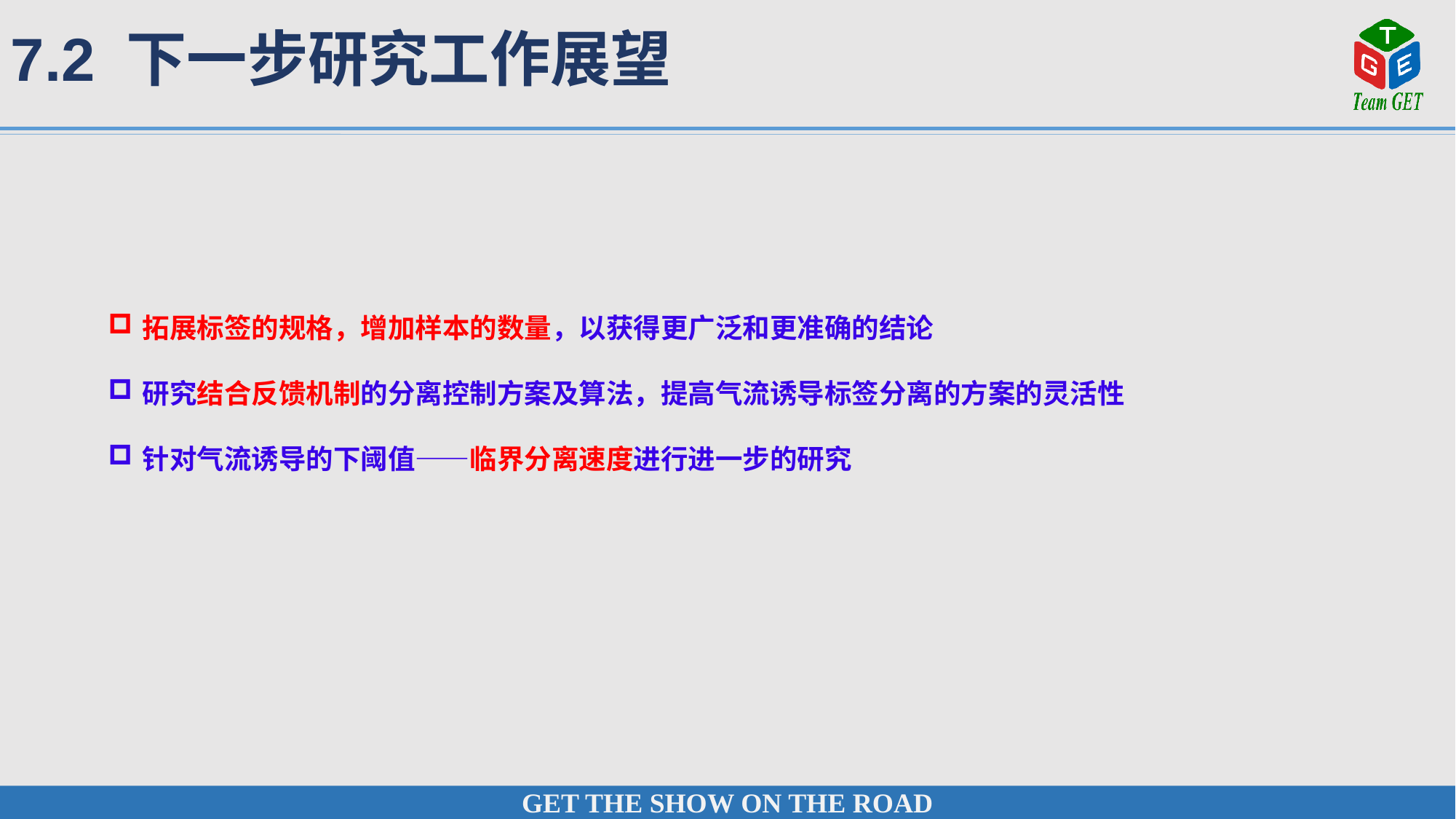

7.2 下一步研究工作展望
拓展标签的规格，增加样本的数量，以获得更广泛和更准确的结论
研究结合反馈机制的分离控制方案及算法，提高气流诱导标签分离的方案的灵活性
针对气流诱导的下阈值——临界分离速度进行进一步的研究